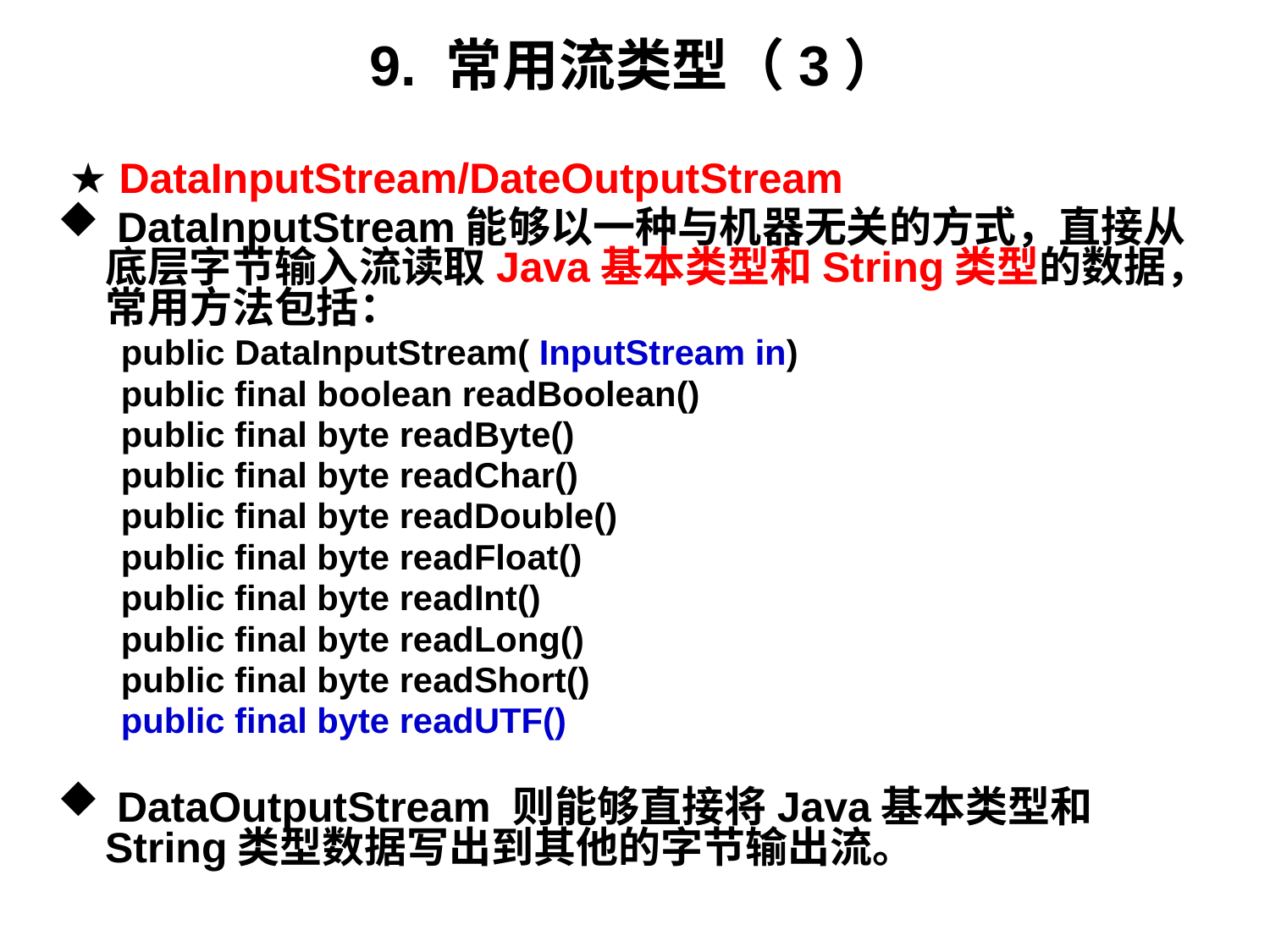

# 9. 常用流类型（3）
 ★ DataInputStream/DateOutputStream
 DataInputStream能够以一种与机器无关的方式，直接从底层字节输入流读取Java基本类型和String类型的数据，常用方法包括：
public DataInputStream( InputStream in)
public final boolean readBoolean()
public final byte readByte()
public final byte readChar()
public final byte readDouble()
public final byte readFloat()
public final byte readInt()
public final byte readLong()
public final byte readShort()
public final byte readUTF()

 DataOutputStream 则能够直接将Java基本类型和String类型数据写出到其他的字节输出流。